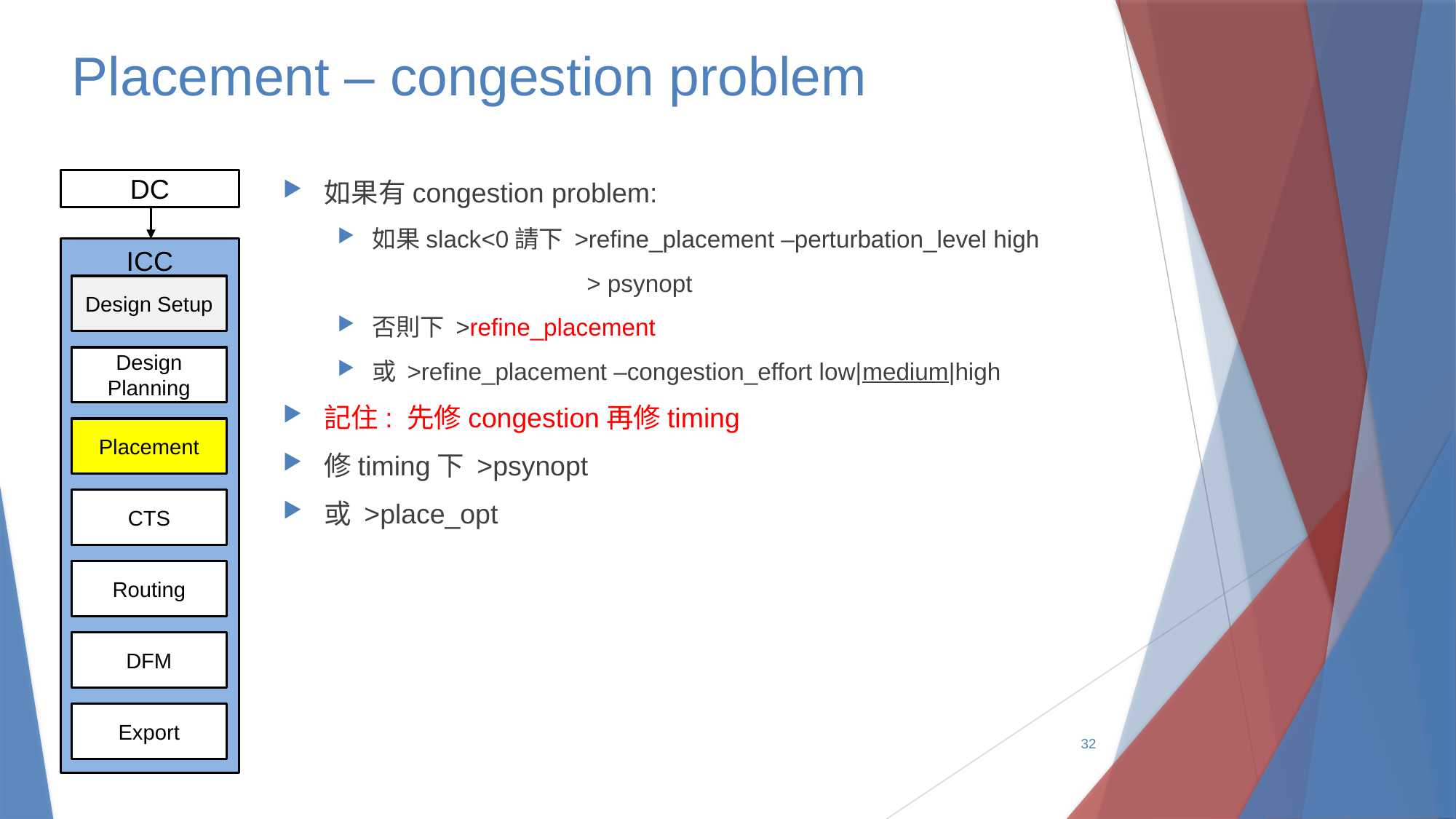

# Placement – congestion problem
DC
如果有congestion problem:
如果slack<0請下 >refine_placement –perturbation_level high
                                     > psynopt
否則下 >refine_placement
或 >refine_placement –congestion_effort low|medium|high
記住: 先修congestion再修timing
修timing下 >psynopt
或 >place_opt

ICC
Design Setup
Design Planning
Placement
CTS
Routing
DFM
Export
32